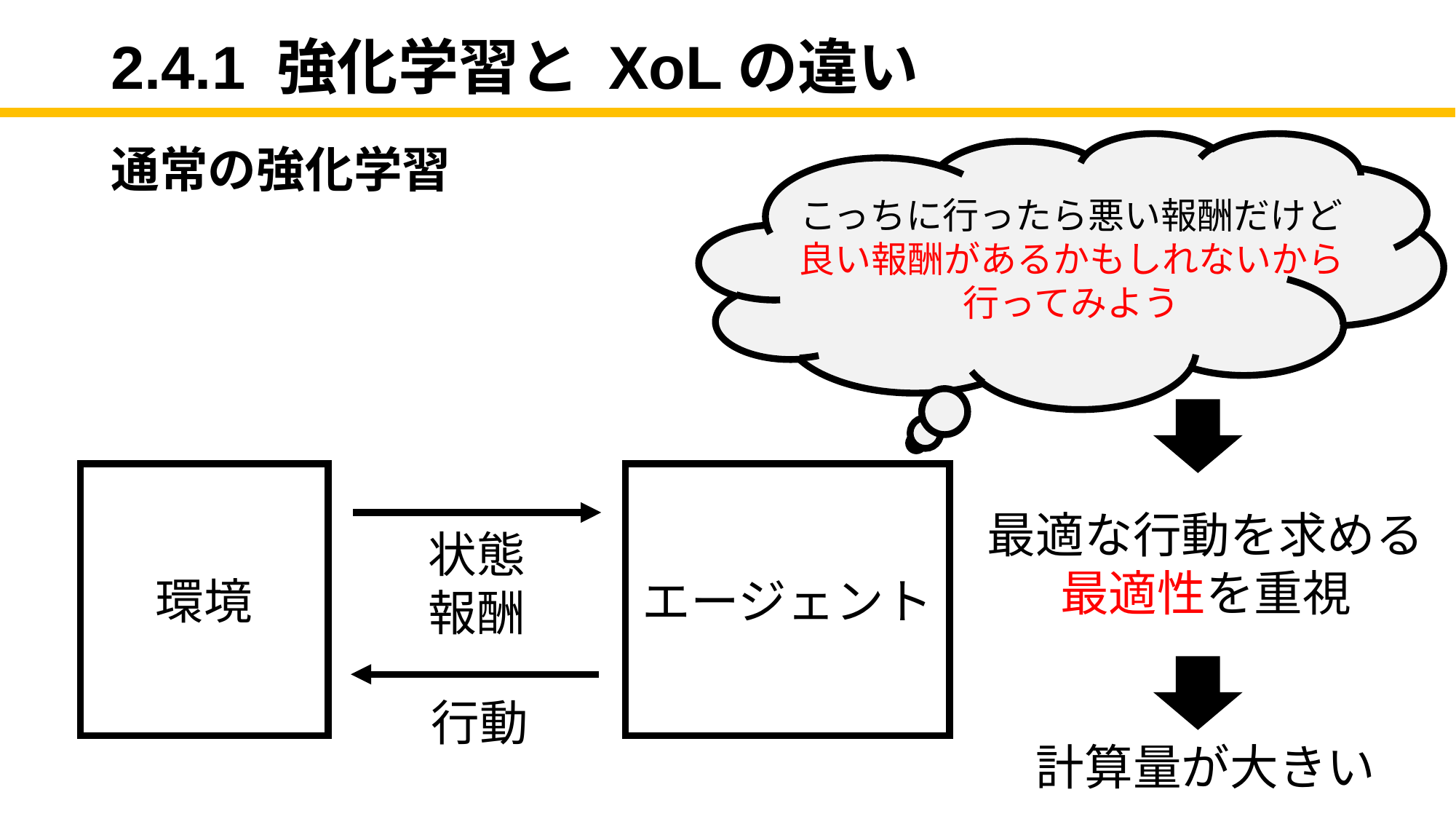

2.4.1 強化学習と XoLの違い

通常の強化学習
こっちに行ったら悪い報酬だけど
良い報酬があるかもしれないから
行ってみよう

エージェント
環境
最適な行動を求める
最適性を重視
状態
報酬

行動
計算量が大きい